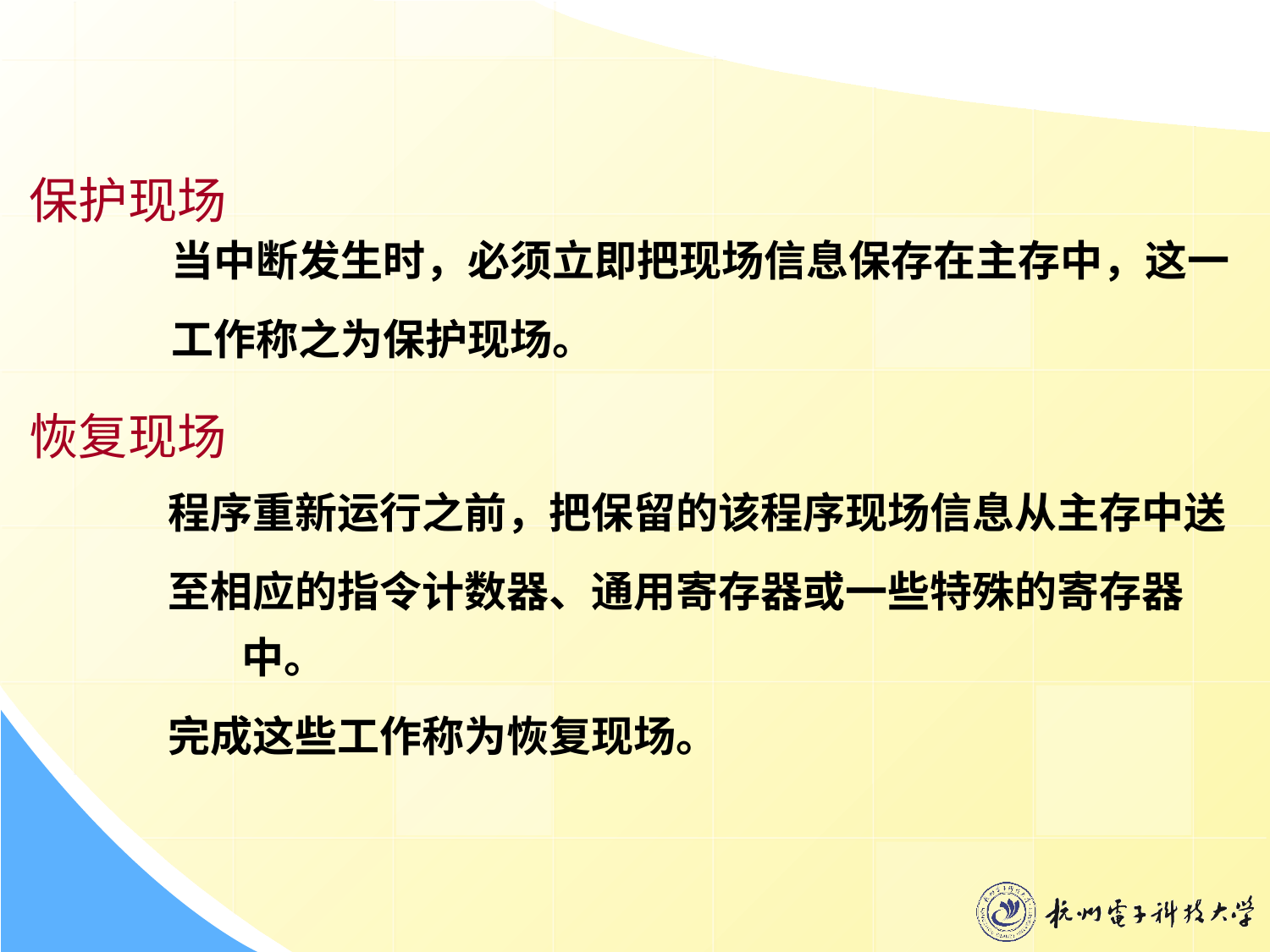

保护现场
当中断发生时，必须立即把现场信息保存在主存中，这一
工作称之为保护现场。
恢复现场
程序重新运行之前，把保留的该程序现场信息从主存中送
至相应的指令计数器、通用寄存器或一些特殊的寄存器中。
完成这些工作称为恢复现场。